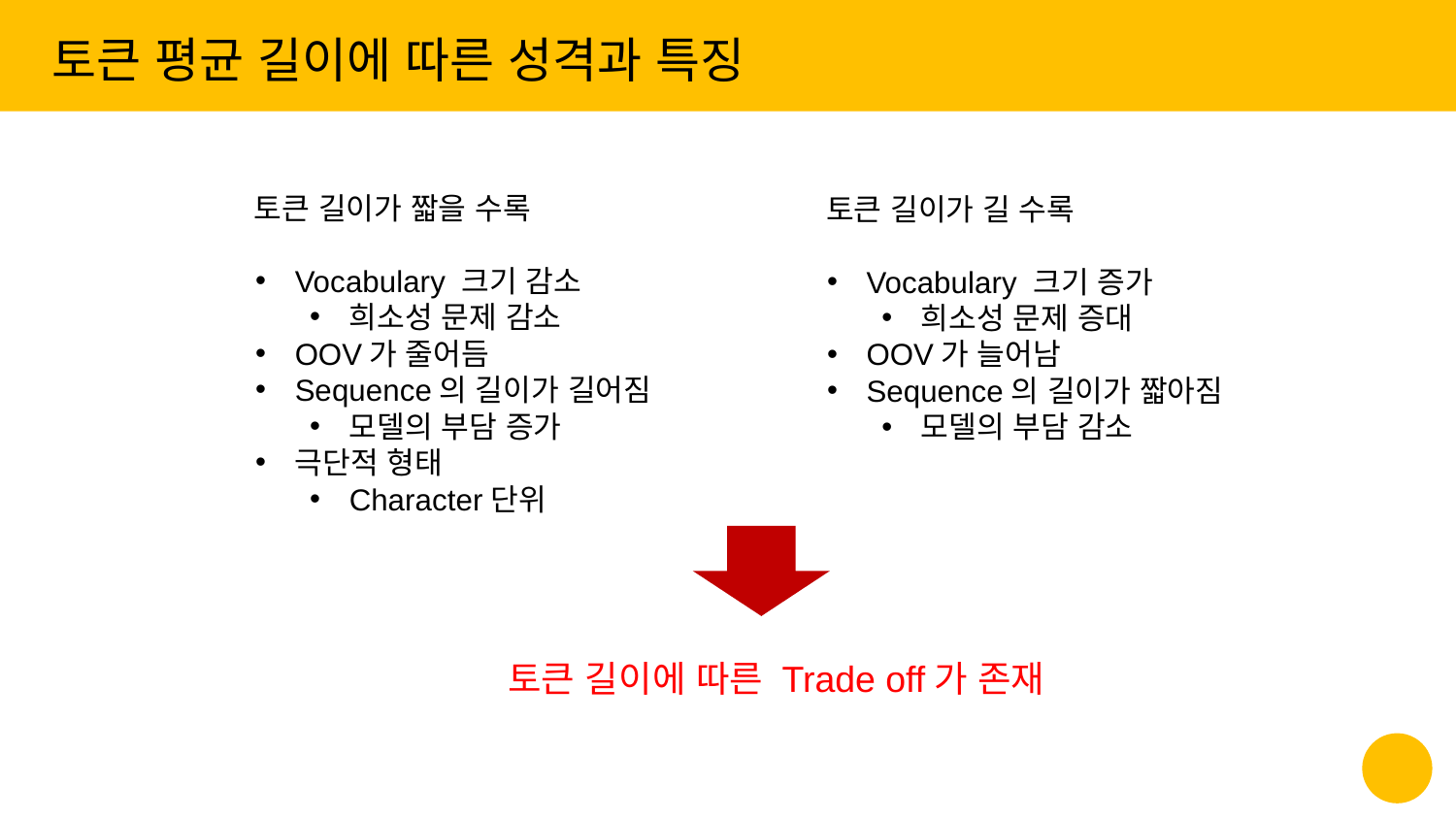

토큰 평균 길이에 따른 성격과 특징
토큰 길이가 짧을 수록

Vocabulary 크기 감소
희소성 문제 감소
OOV가 줄어듬
Sequence의 길이가 길어짐
모델의 부담 증가
극단적 형태
Character단위
토큰 길이가 길 수록

Vocabulary 크기 증가
희소성 문제 증대
OOV가 늘어남
Sequence의 길이가 짧아짐
모델의 부담 감소

34
토큰 길이에 따른 Trade off가 존재